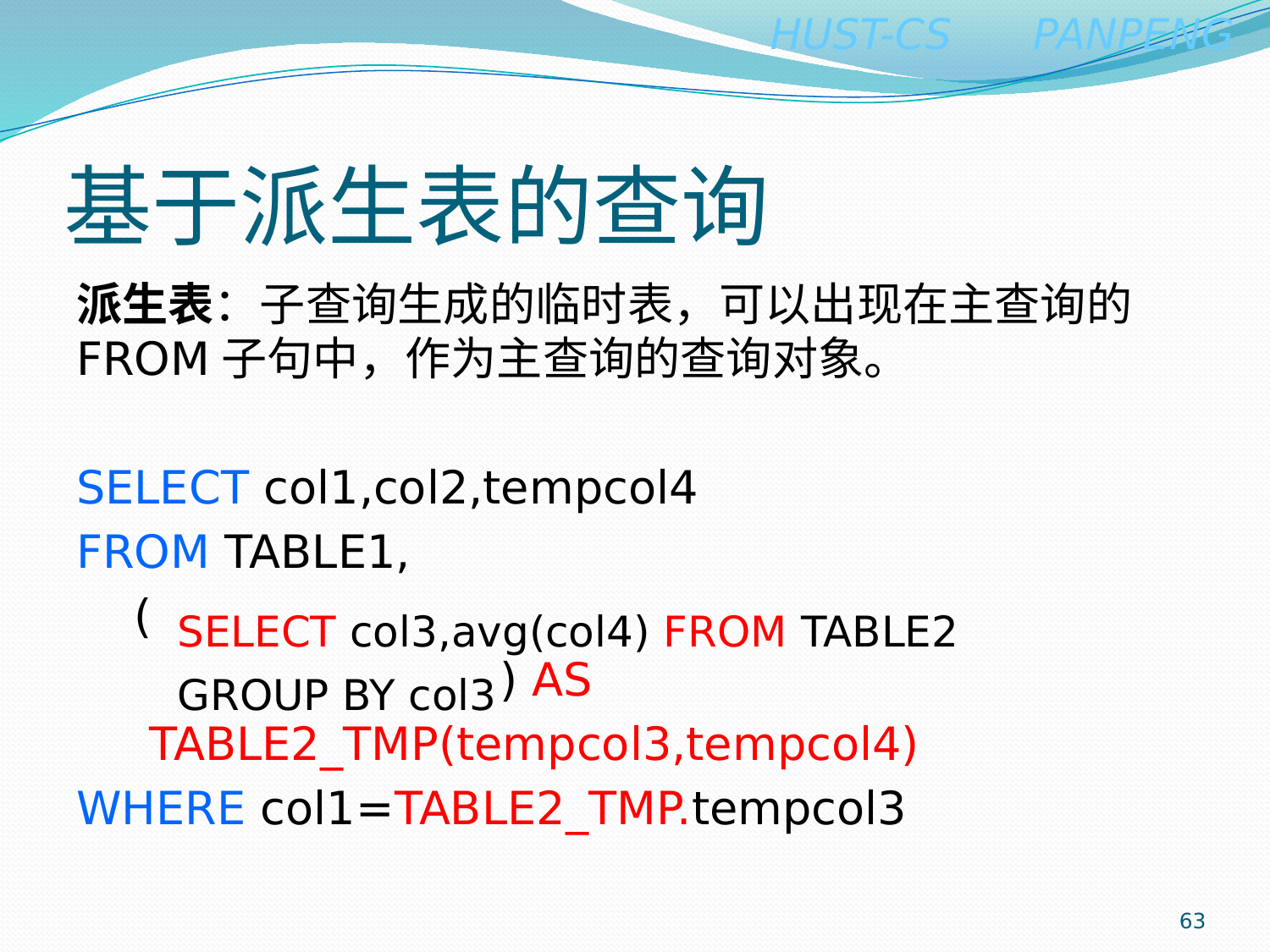

# 基于派生表的查询
派生表：子查询生成的临时表，可以出现在主查询的FROM子句中，作为主查询的查询对象。

SELECT col1,col2,tempcol4
FROM TABLE1,
    (
                             ) AS
     TABLE2_TMP(tempcol3,tempcol4)
WHERE col1=TABLE2_TMP.tempcol3
SELECT col3,avg(col4) FROM TABLE2
GROUP BY col3
63